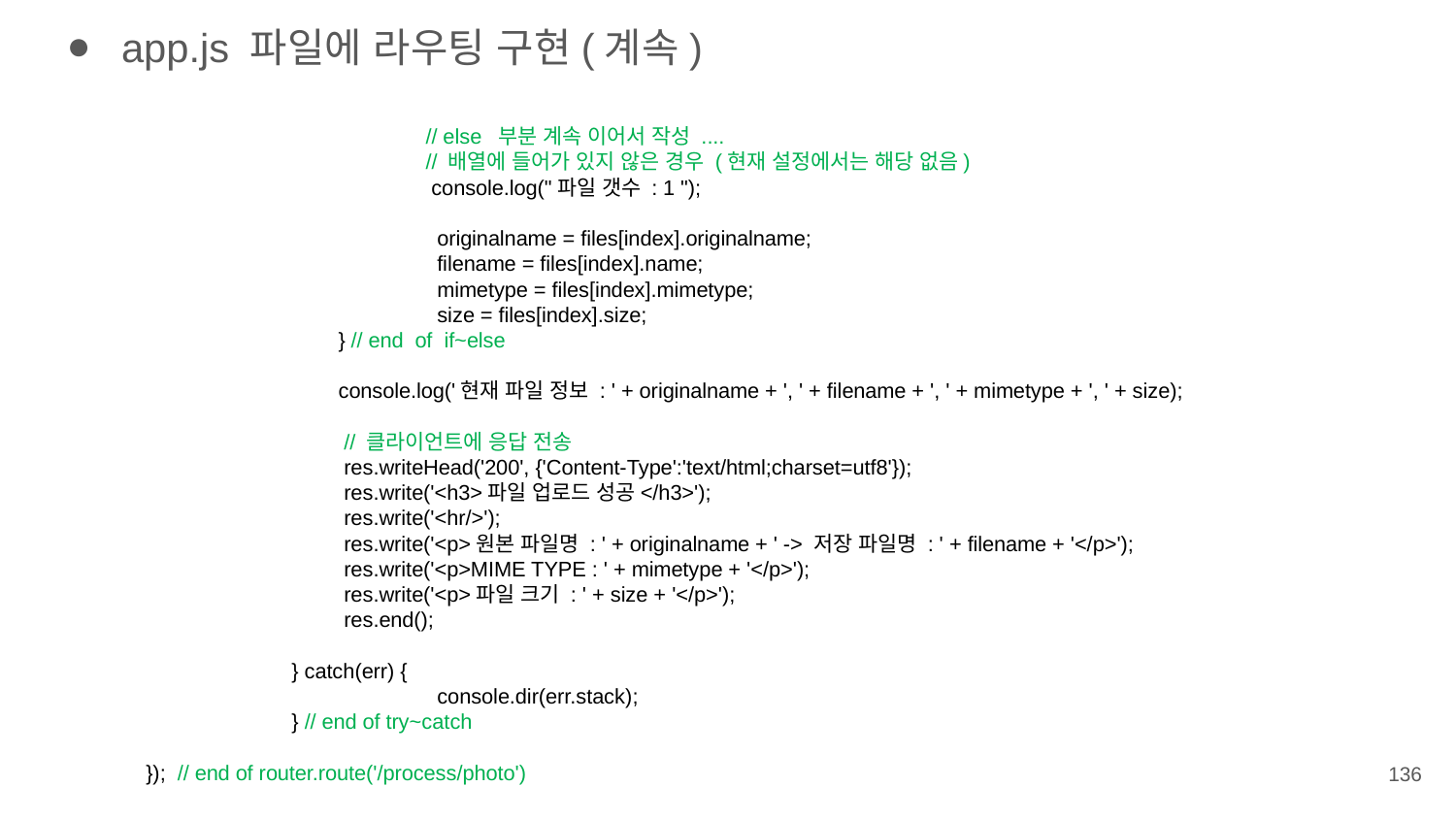

app.js 파일에 라우팅 구현(계속)
	                       // else  부분 계속 이어서 작성 ....
                                                // 배열에 들어가 있지 않은 경우 (현재 설정에서는 해당 없음)
	                        console.log("파일 갯수 : 1 ");

	    	originalname = files[index].originalname;
	    	filename = files[index].name;
	    	mimetype = files[index].mimetype;
	    	size = files[index].size;
	        } // end  of  if~else

	        console.log('현재 파일 정보 : ' + originalname + ', ' + filename + ', ' + mimetype + ', ' + size);

	         // 클라이언트에 응답 전송
	         res.writeHead('200', {'Content-Type':'text/html;charset=utf8'});
	         res.write('<h3>파일 업로드 성공</h3>');
	         res.write('<hr/>');
	         res.write('<p>원본 파일명 : ' + originalname + ' -> 저장 파일명 : ' + filename + '</p>');
	         res.write('<p>MIME TYPE : ' + mimetype + '</p>');
	         res.write('<p>파일 크기 : ' + size + '</p>');
	         res.end();

	} catch(err) {
		console.dir(err.stack);
	} // end of try~catch

});  // end of router.route('/process/photo')
136